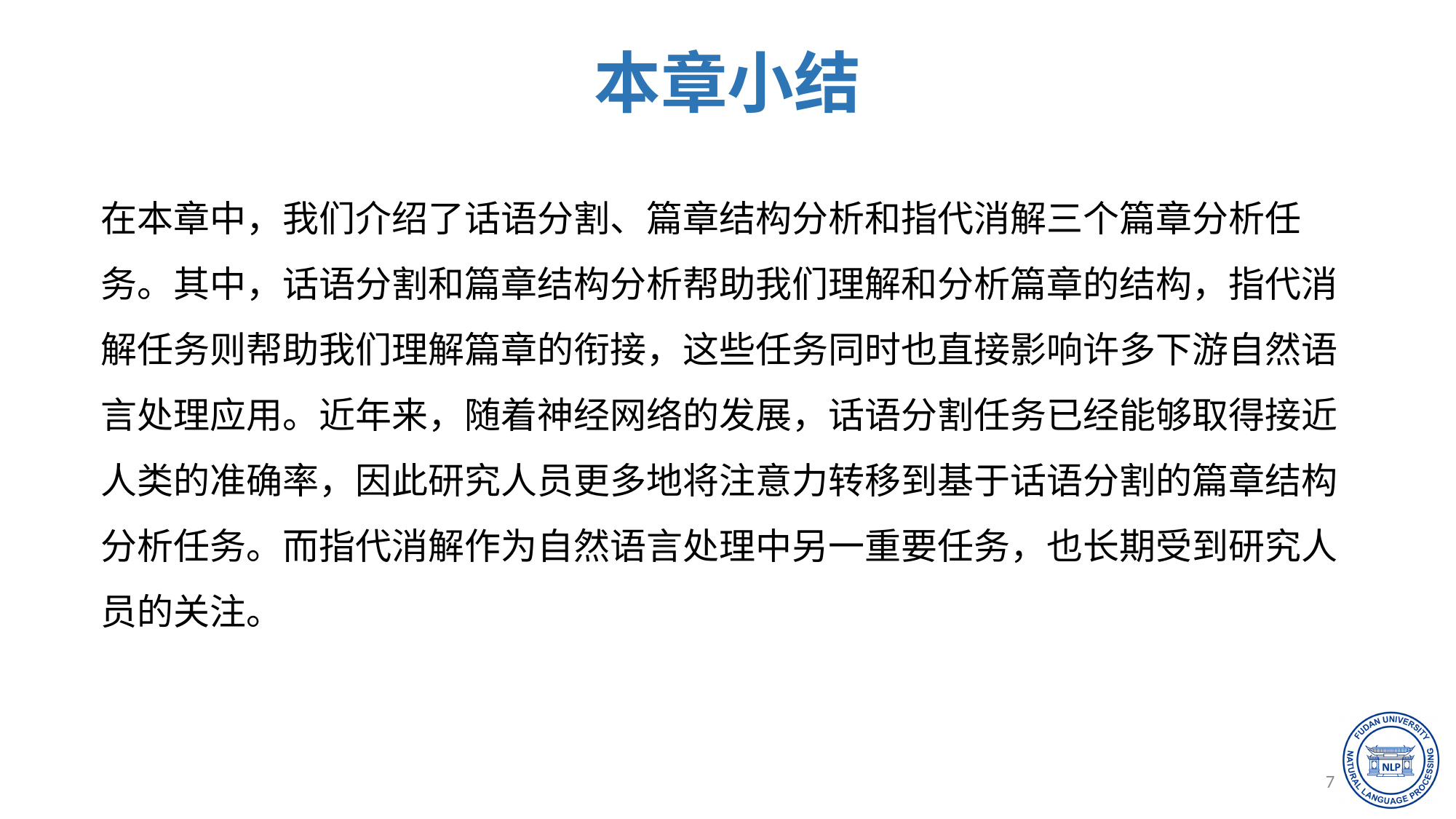

本章小结
哎呀小小草
专业设计
在本章中，我们介绍了话语分割、篇章结构分析和指代消解三个篇章分析任务。其中，话语分割和篇章结构分析帮助我们理解和分析篇章的结构，指代消解任务则帮助我们理解篇章的衔接，这些任务同时也直接影响许多下游自然语言处理应用。近年来，随着神经网络的发展，话语分割任务已经能够取得接近人类的准确率，因此研究人员更多地将注意力转移到基于话语分割的篇章结构分析任务。而指代消解作为自然语言处理中另一重要任务，也长期受到研究人员的关注。
2015
哎呀小小草演示设计
70